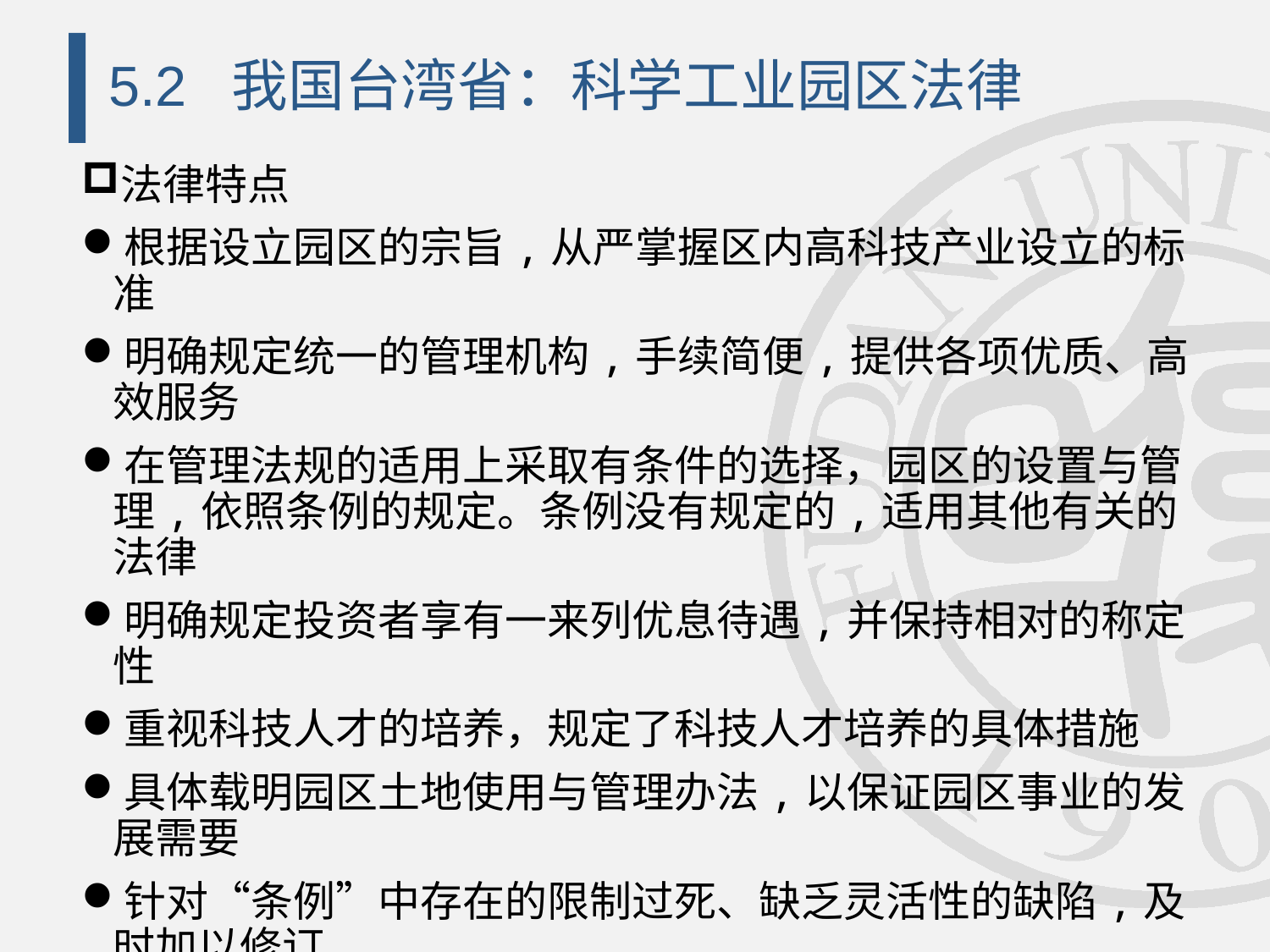

# 5.2  我国台湾省：科学工业园区法律
法律特点
根据设立园区的宗旨,从严掌握区内高科技产业设立的标准
明确规定统一的管理机构,手续简便,提供各项优质、高效服务
在管理法规的适用上采取有条件的选择，园区的设置与管理,依照条例的规定。条例没有规定的,适用其他有关的法律
明确规定投资者享有一来列优息待遇,并保持相对的称定性
重视科技人才的培养，规定了科技人才培养的具体措施
具体载明园区土地使用与管理办法,以保证园区事业的发展需要
针对“条例”中存在的限制过死、缺乏灵活性的缺陷,及时加以修订